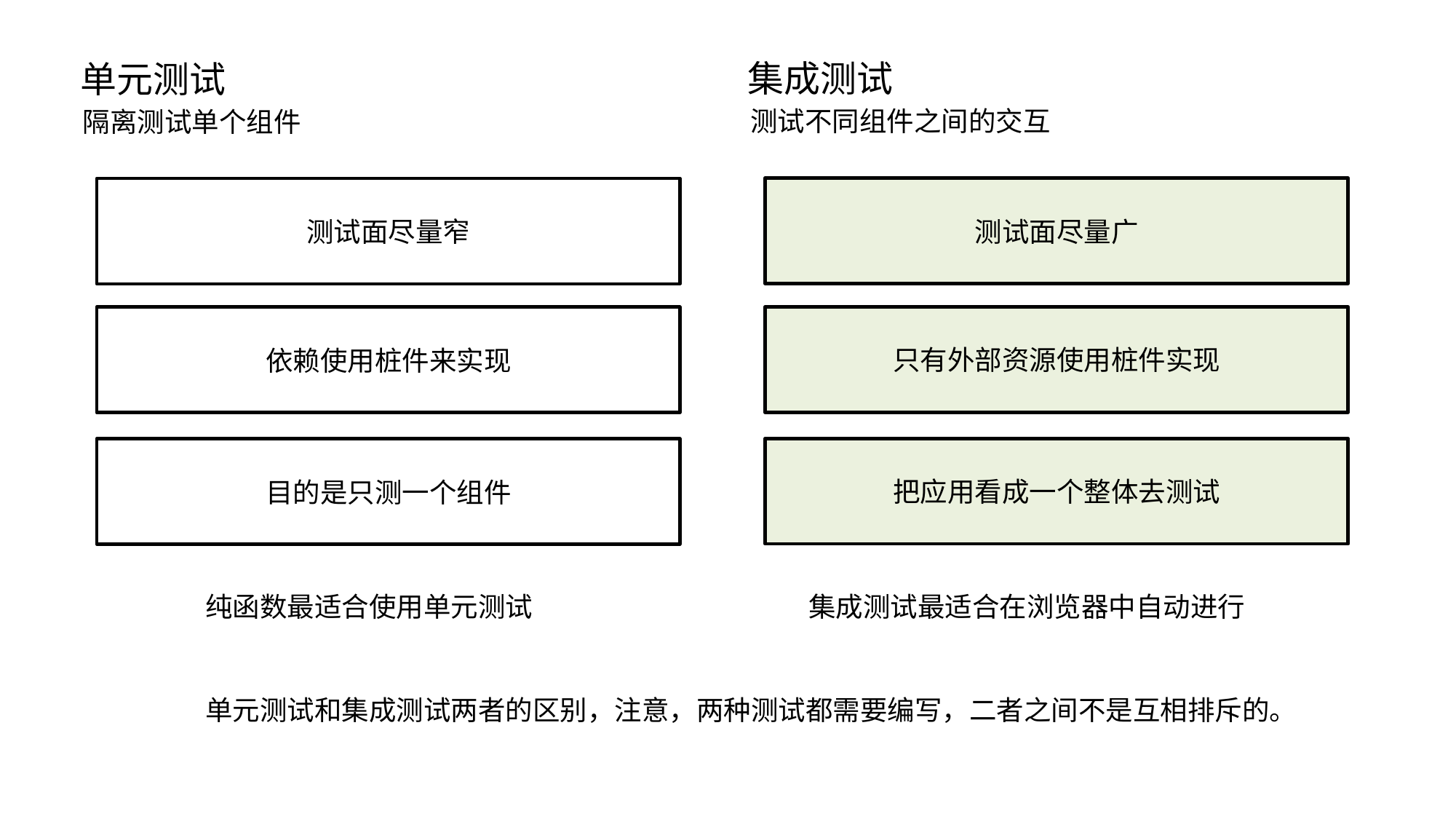

集成测试
单元测试
测试不同组件之间的交互
隔离测试单个组件
测试面尽量广
测试面尽量窄
只有外部资源使用桩件实现
依赖使用桩件来实现
把应用看成一个整体去测试
目的是只测一个组件
纯函数最适合使用单元测试
集成测试最适合在浏览器中自动进行
单元测试和集成测试两者的区别，注意，两种测试都需要编写，二者之间不是互相排斥的。